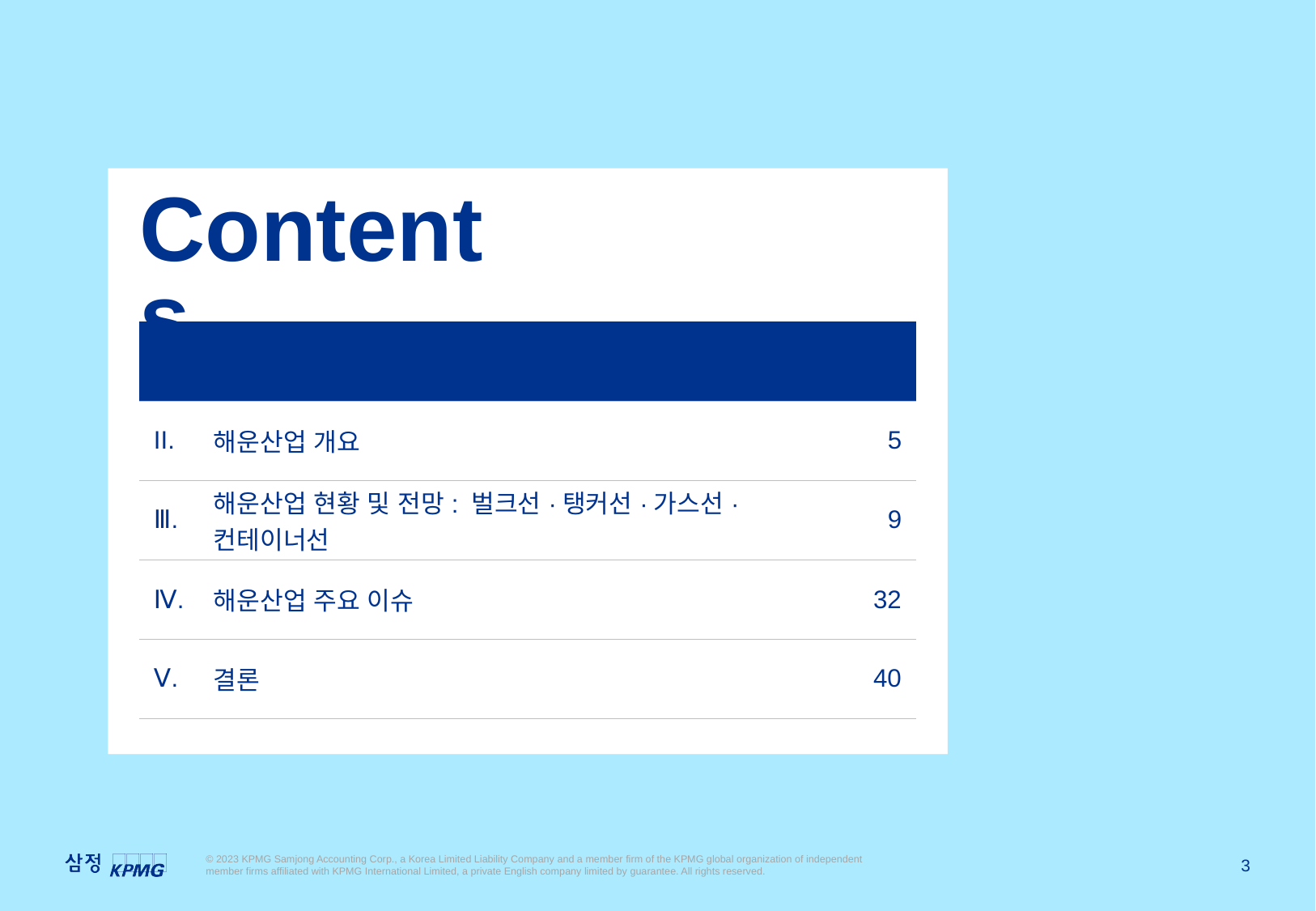

Contents
| I. | 글로벌 주요 경제 지표 | 2 |
| --- | --- | --- |
| II. | 해운산업 개요 | 5 |
| Ⅲ. | 해운산업 현황 및 전망: 벌크선·탱커선·가스선·컨테이너선 | 9 |
| Ⅳ. | 해운산업 주요 이슈 | 32 |
| Ⅴ. | 결론 | 40 |